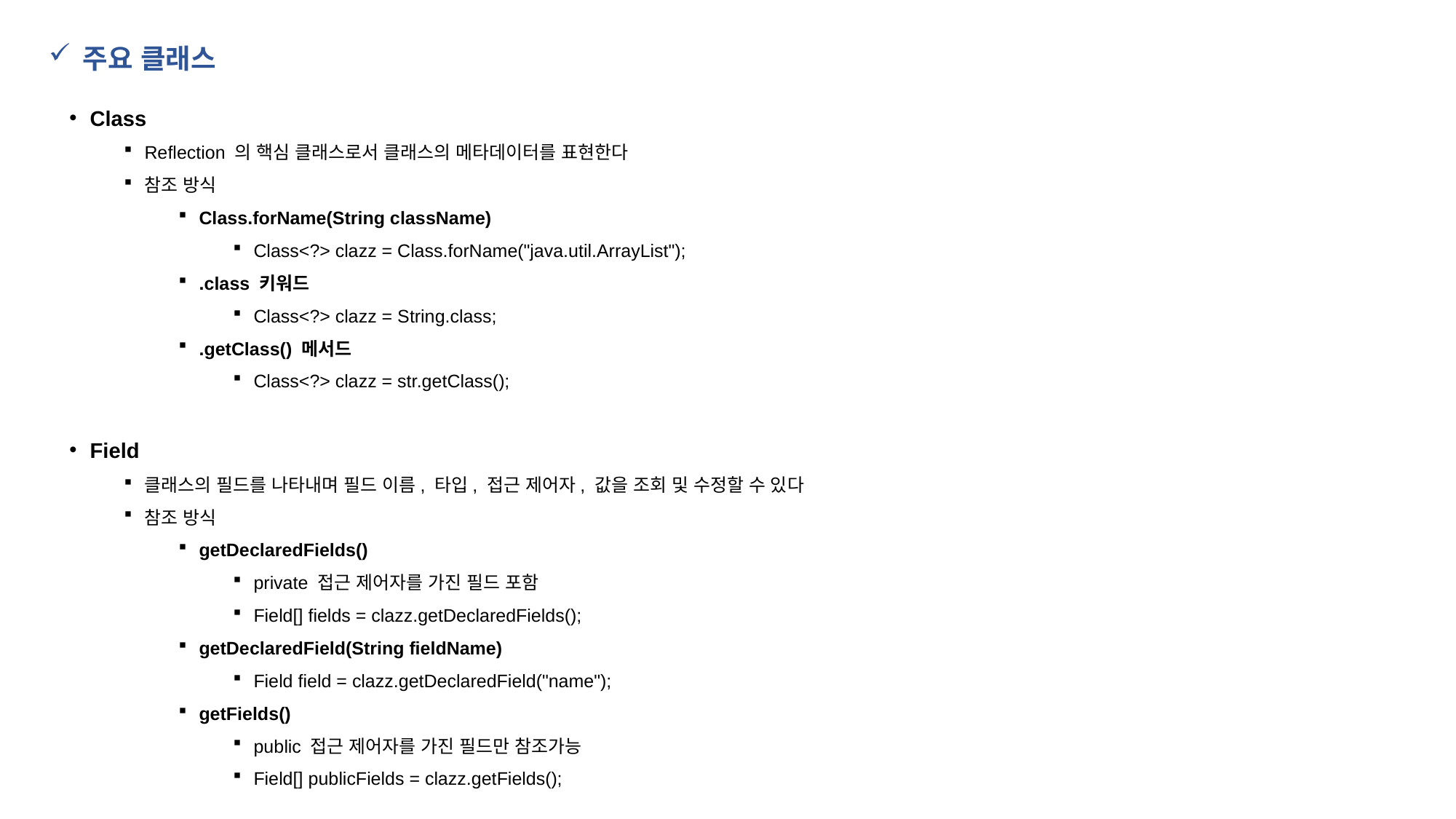

주요 클래스
Class
Reflection 의 핵심 클래스로서 클래스의 메타데이터를 표현한다
참조 방식
Class.forName(String className)
Class<?> clazz = Class.forName("java.util.ArrayList");
.class 키워드
Class<?> clazz = String.class;
.getClass() 메서드
Class<?> clazz = str.getClass();

Field
클래스의 필드를 나타내며 필드 이름, 타입, 접근 제어자, 값을 조회 및 수정할 수 있다
참조 방식
getDeclaredFields()
private 접근 제어자를 가진 필드 포함
Field[] fields = clazz.getDeclaredFields();
getDeclaredField(String fieldName)
Field field = clazz.getDeclaredField("name");
getFields()
public 접근 제어자를 가진 필드만 참조가능
Field[] publicFields = clazz.getFields();